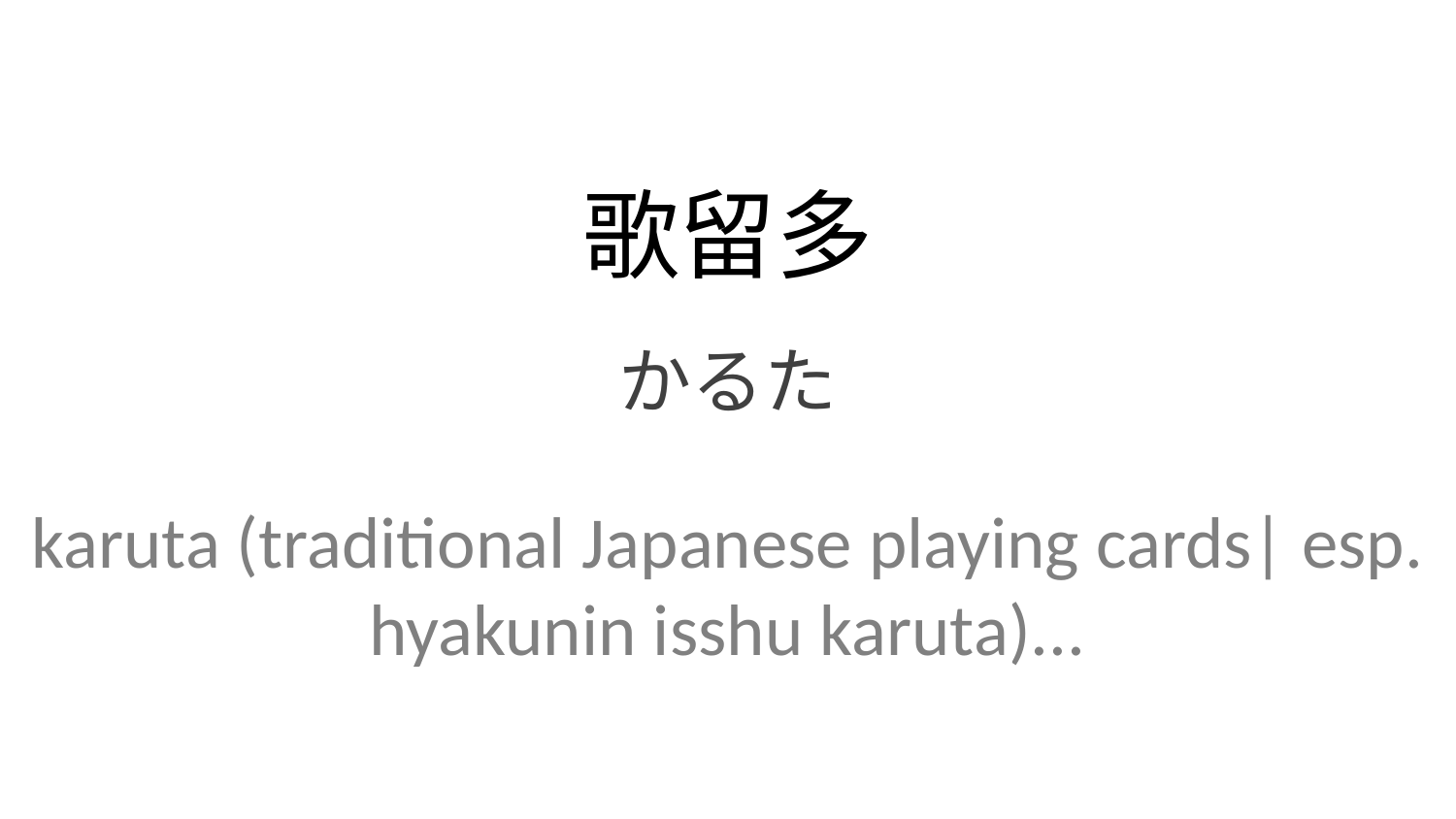

歌留多

かるた
karuta (traditional Japanese playing cards| esp. hyakunin isshu karuta)...